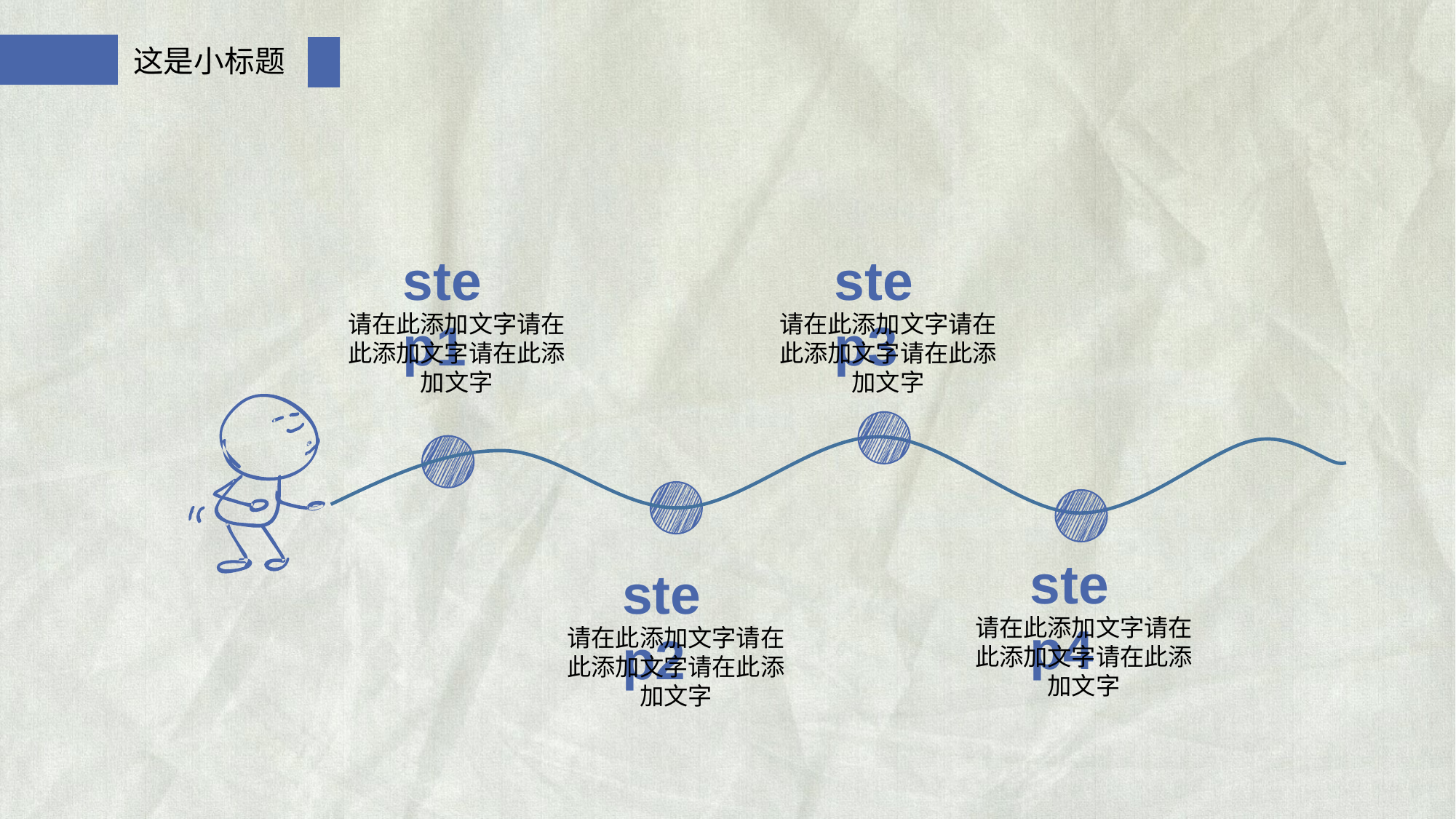

这是小标题

step1
step3
请在此添加文字请在此添加文字请在此添加文字
请在此添加文字请在此添加文字请在此添加文字

step4
step2
请在此添加文字请在此添加文字请在此添加文字
请在此添加文字请在此添加文字请在此添加文字